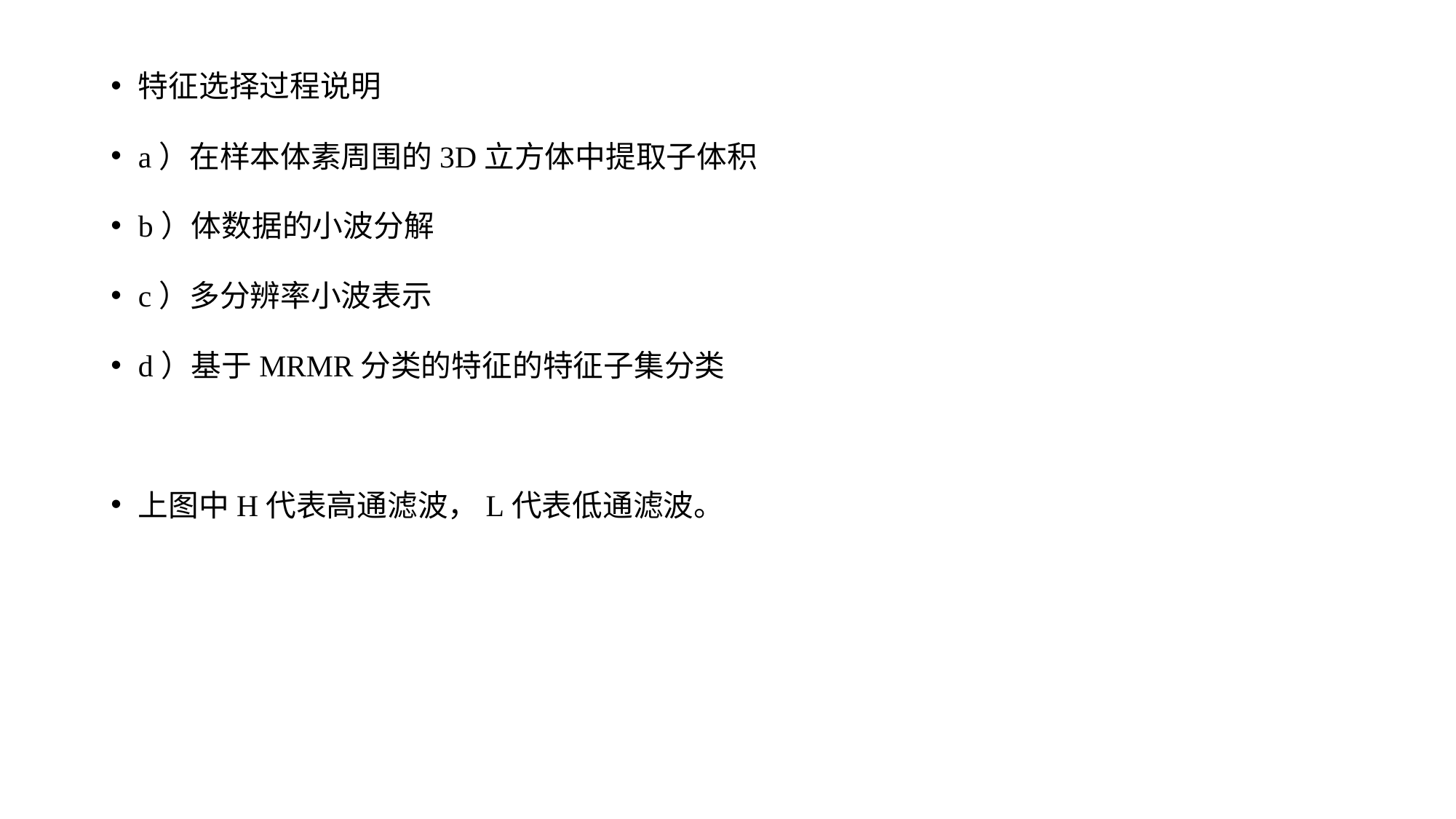

# 特征选择过程说明
a）在样本体素周围的3D立方体中提取子体积
b）体数据的小波分解
c）多分辨率小波表示
d）基于MRMR分类的特征的特征子集分类

上图中H代表高通滤波，L代表低通滤波。